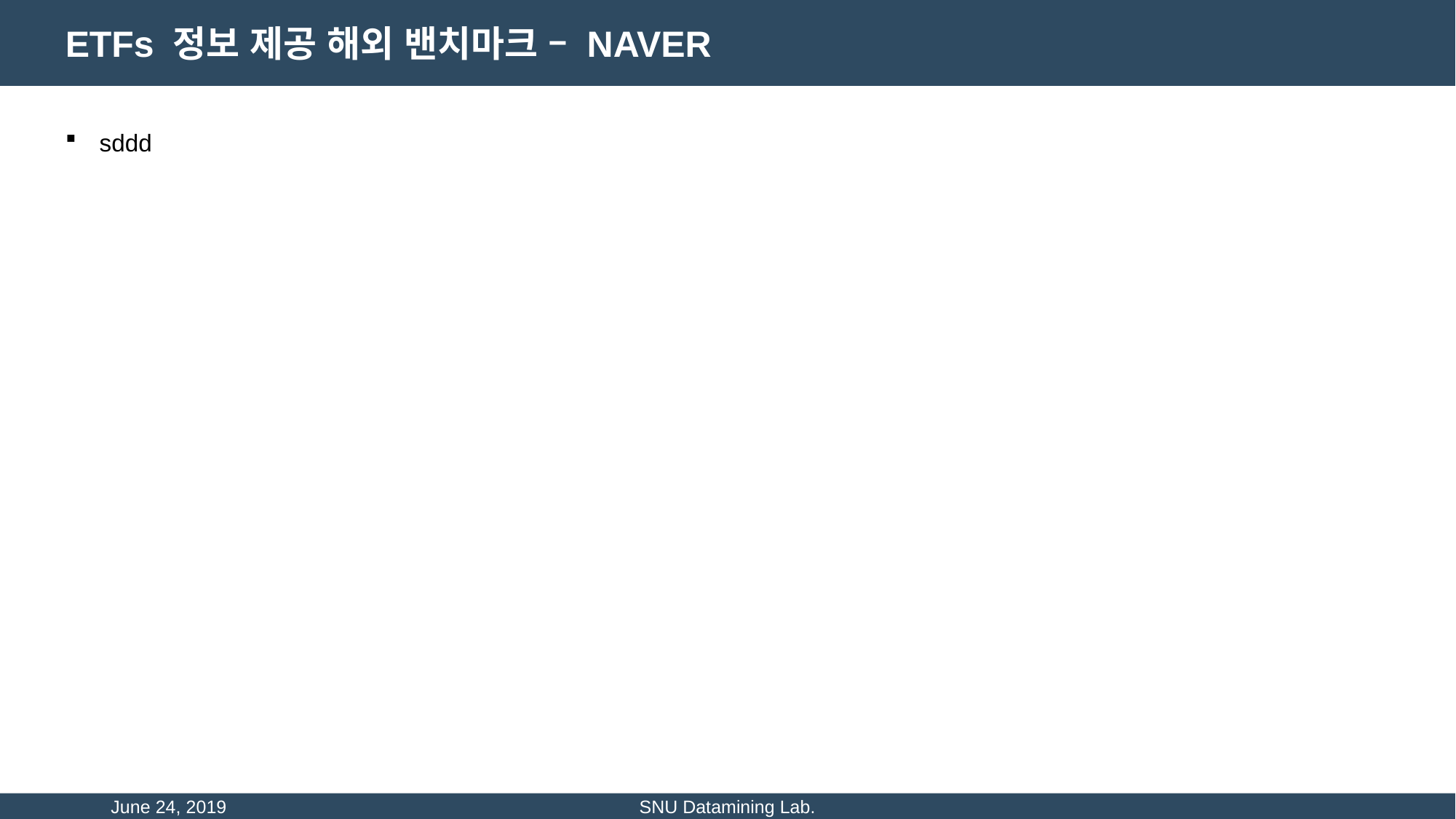

ETFs 정보 제공 해외 밴치마크 – NAVER
sddd

June 24, 2019
SNU Datamining Lab.